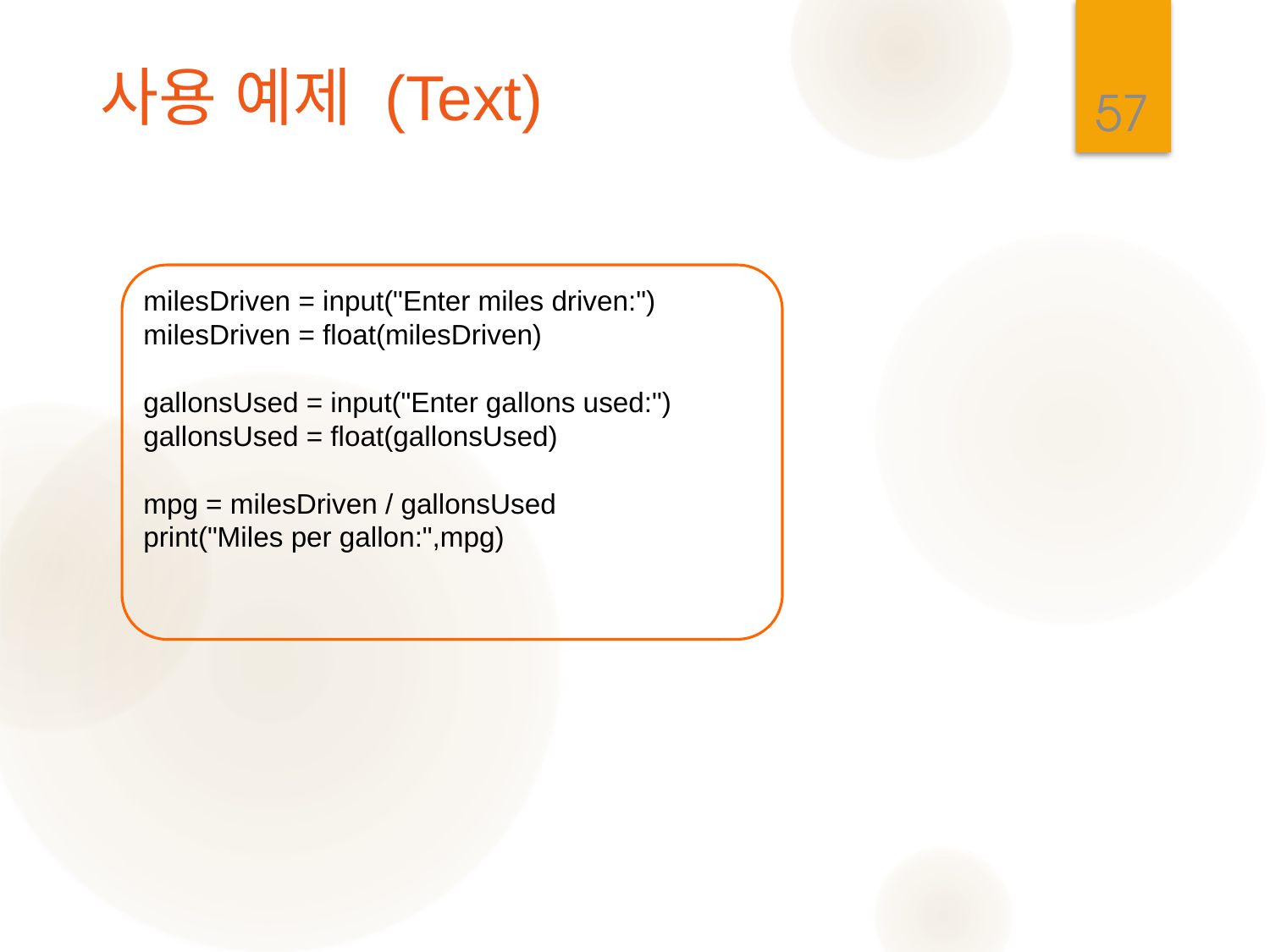

57
# 사용 예제 (Text)

milesDriven = input("Enter miles driven:")
milesDriven = float(milesDriven)

gallonsUsed = input("Enter gallons used:")
gallonsUsed = float(gallonsUsed)

mpg = milesDriven / gallonsUsed
print("Miles per gallon:",mpg)